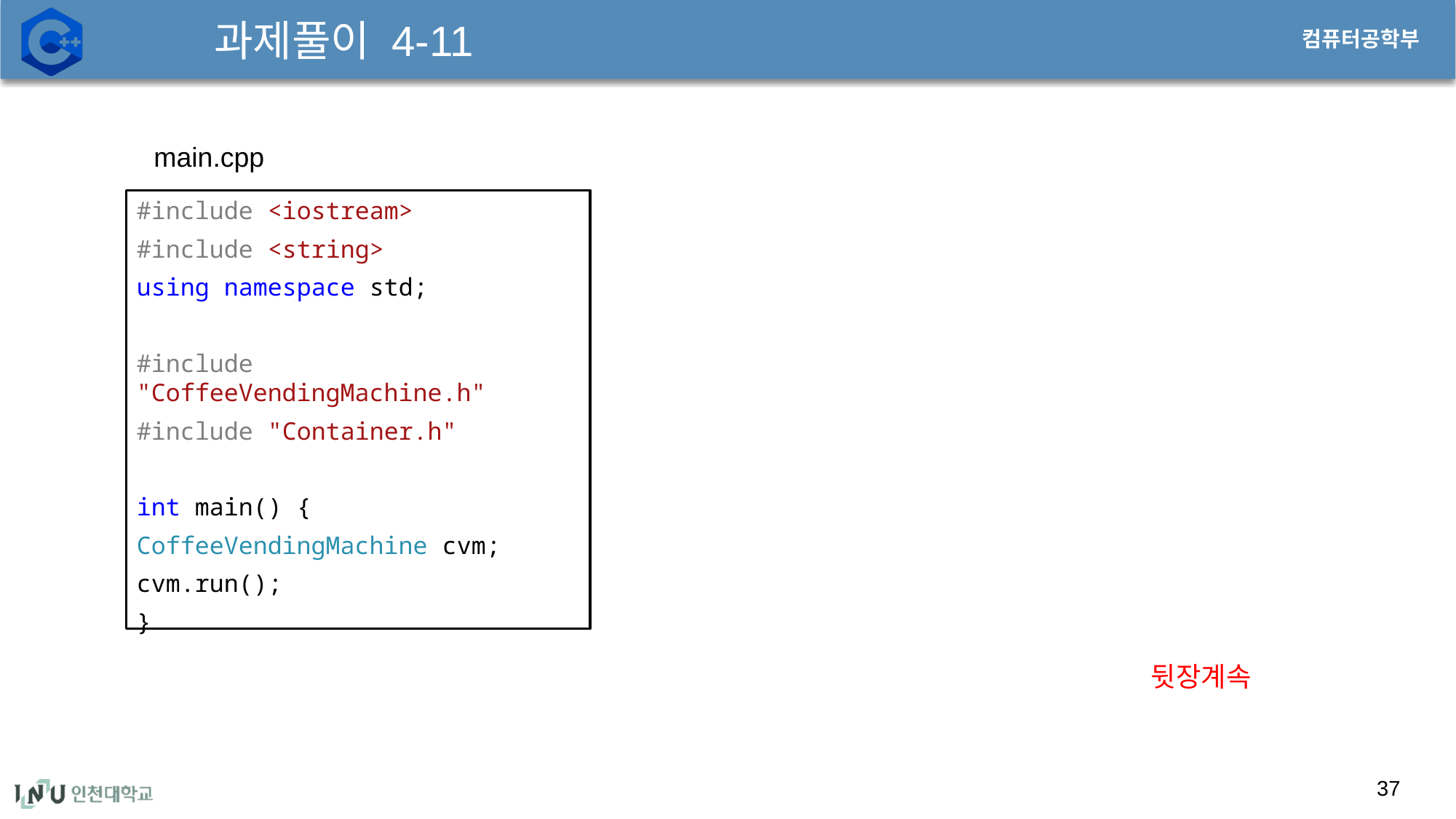

# 과제풀이 4-11
main.cpp
#include <iostream>
#include <string>
using namespace std;

#include "CoffeeVendingMachine.h"
#include "Container.h"

int main() {
CoffeeVendingMachine cvm;
cvm.run();
}
뒷장계속